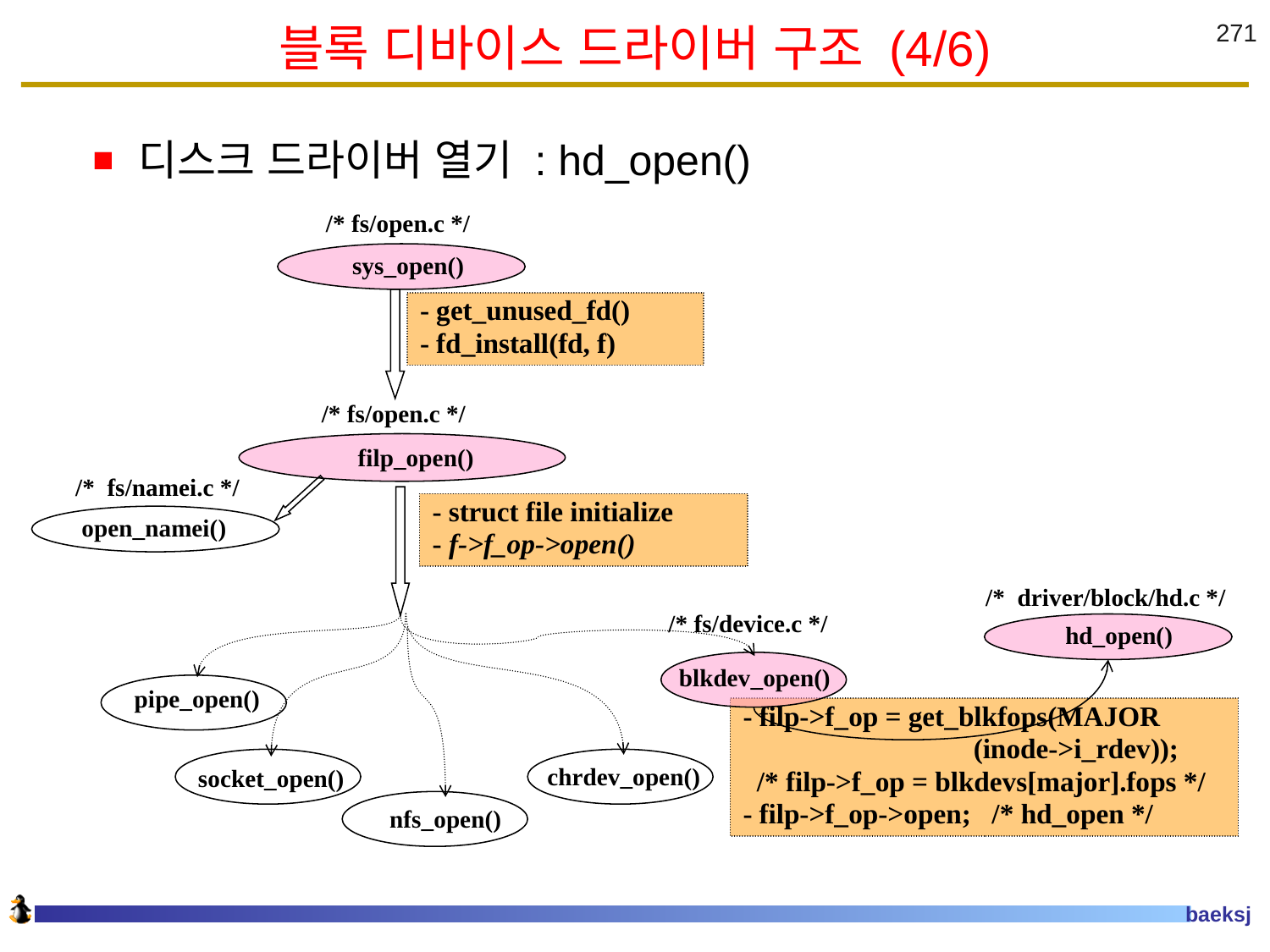

# 블록 디바이스 드라이버 구조 (4/6)
271
디스크 드라이버 열기 : hd_open()
/* fs/open.c */
     sys_open()

- get_unused_fd()
- fd_install(fd, f)
 /* fs/open.c */

filp_open()
/*  fs/namei.c */

- struct file initialize
- f->f_op->open()
 open_namei()

/*  driver/block/hd.c */
/* fs/device.c */
 hd_open()

blkdev_open()

pipe_open()
- filp->f_op = get_blkfops(MAJOR
                                 (inode->i_rdev));
  /* filp->f_op = blkdevs[major].fops */
- filp->f_op->open;   /* hd_open */

chrdev_open()
socket_open()

nfs_open()